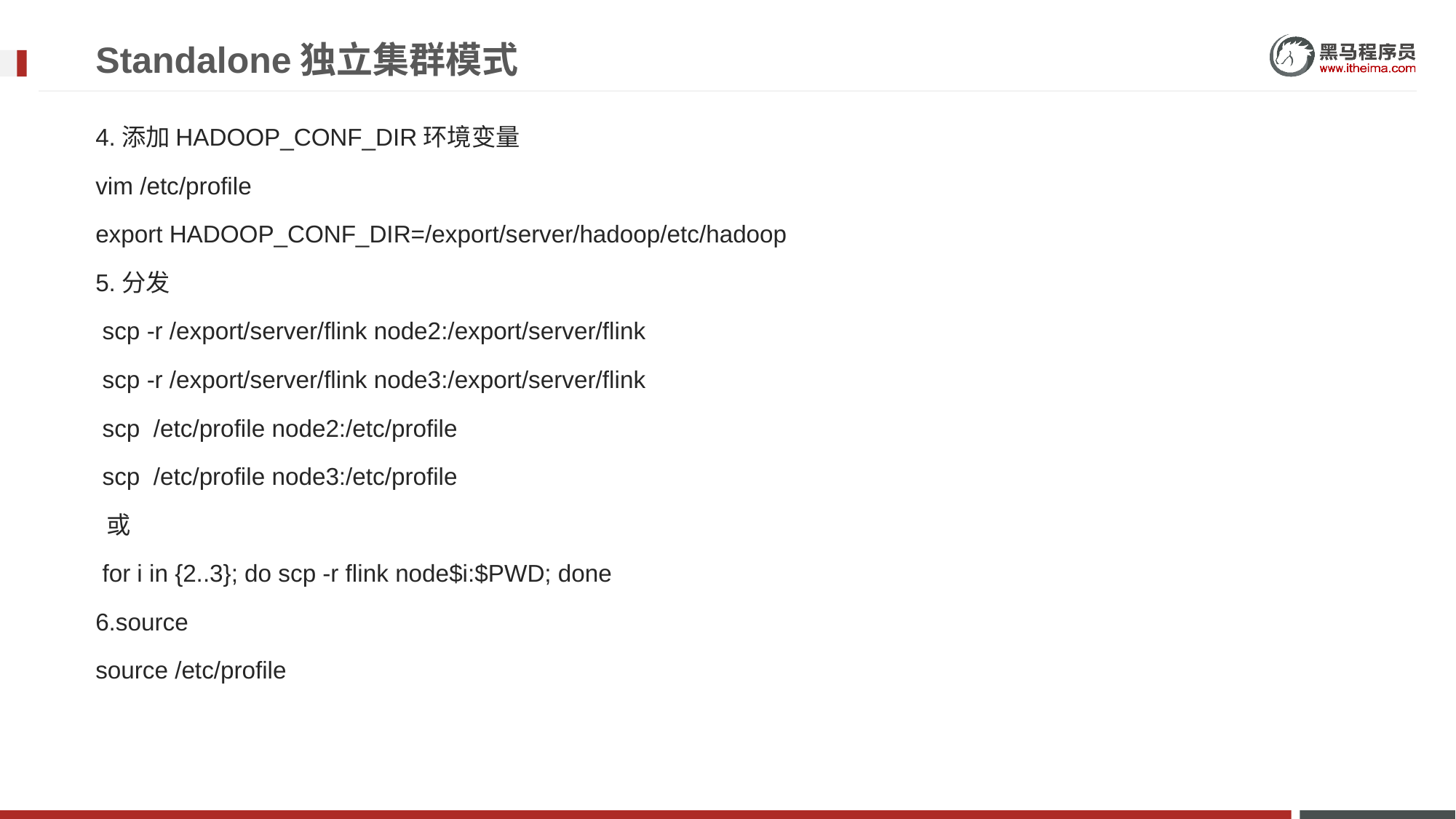

# Standalone独立集群模式
4.添加HADOOP_CONF_DIR环境变量
vim /etc/profile
export HADOOP_CONF_DIR=/export/server/hadoop/etc/hadoop
5.分发
 scp -r /export/server/flink node2:/export/server/flink
 scp -r /export/server/flink node3:/export/server/flink
 scp  /etc/profile node2:/etc/profile
 scp  /etc/profile node3:/etc/profile
 或
 for i in {2..3}; do scp -r flink node$i:$PWD; done
6.source
source /etc/profile